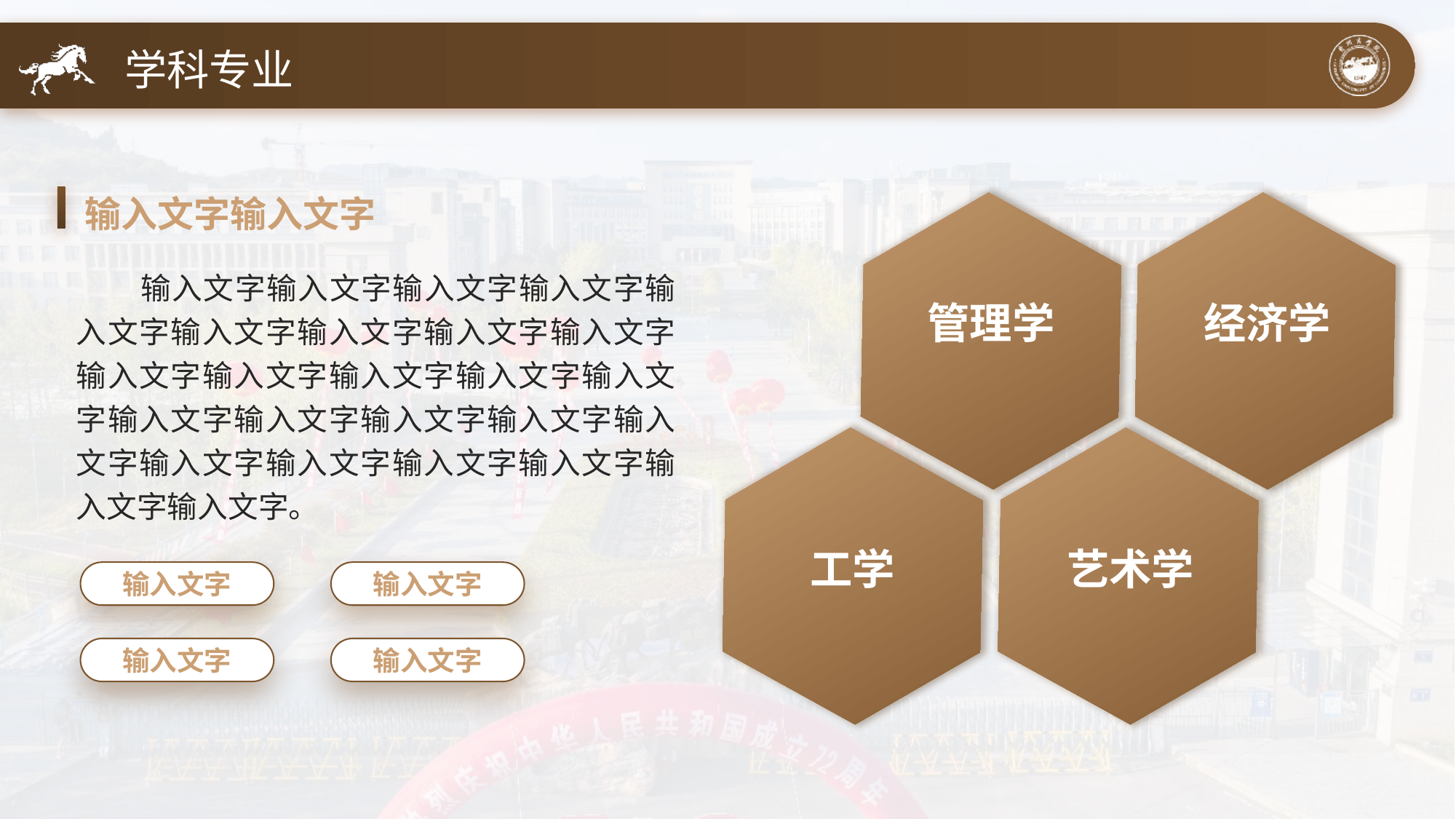

学科专业
输入文字输入文字

管理学
经济学
工学
艺术学
输入文字输入文字输入文字输入文字输入文字输入文字输入文字输入文字输入文字输入文字输入文字输入文字输入文字输入文字输入文字输入文字输入文字输入文字输入文字输入文字输入文字输入文字输入文字输入文字输入文字。
输入文字
输入文字
输入文字
输入文字